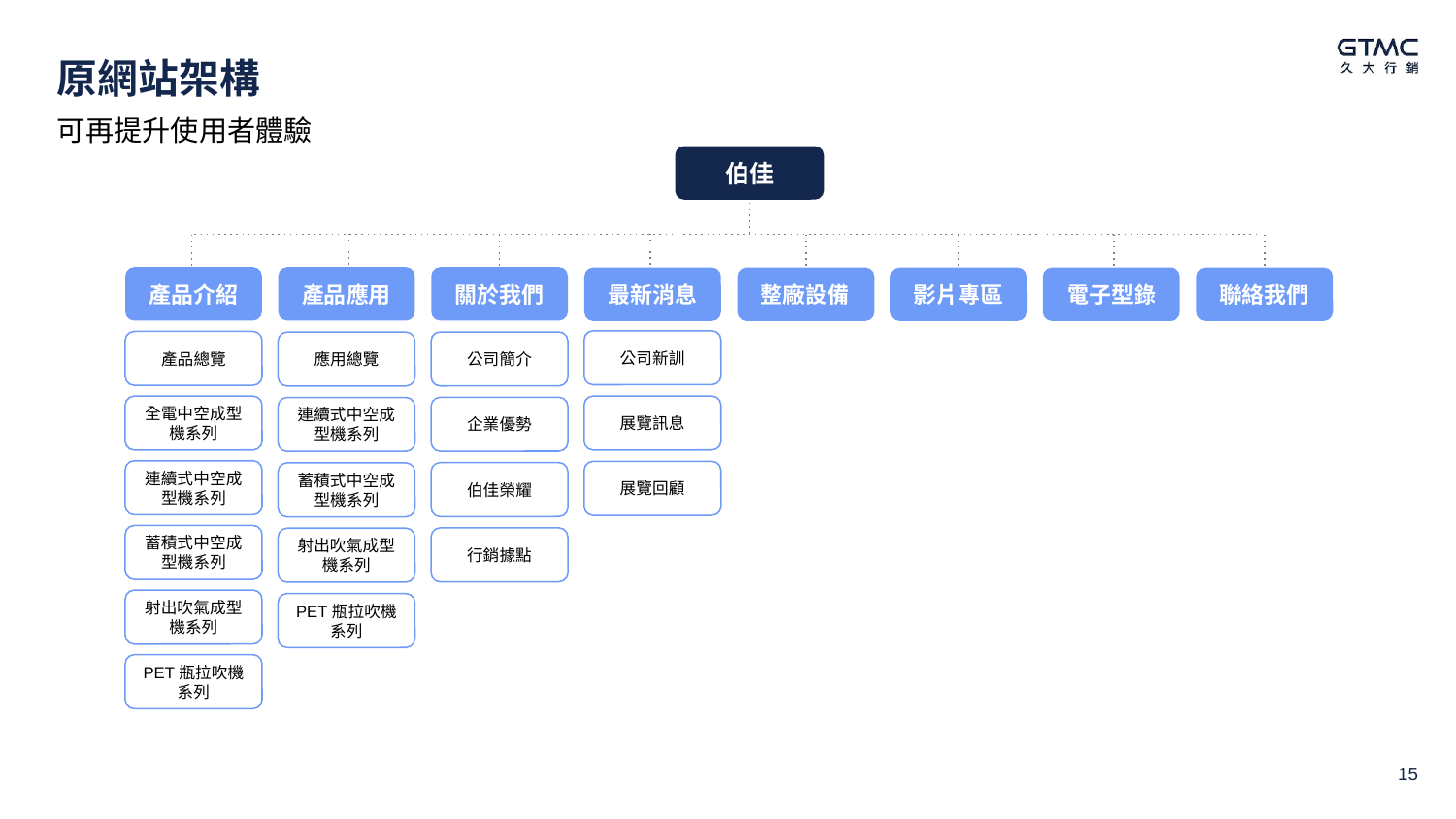

# 原網站架構
可再提升使用者體驗
伯佳
關於我們
產品介紹
產品應用
最新消息
整廠設備
影片專區
電子型錄
聯絡我們
公司新訓
產品總覽
公司簡介
應用總覽
全電中空成型機系列
展覽訊息
企業優勢
連續式中空成型機系列
連續式中空成型機系列
展覽回顧
伯佳榮耀
蓄積式中空成型機系列
蓄積式中空成型機系列
行銷據點
射出吹氣成型機系列
射出吹氣成型機系列
PET瓶拉吹機系列
PET瓶拉吹機系列
15